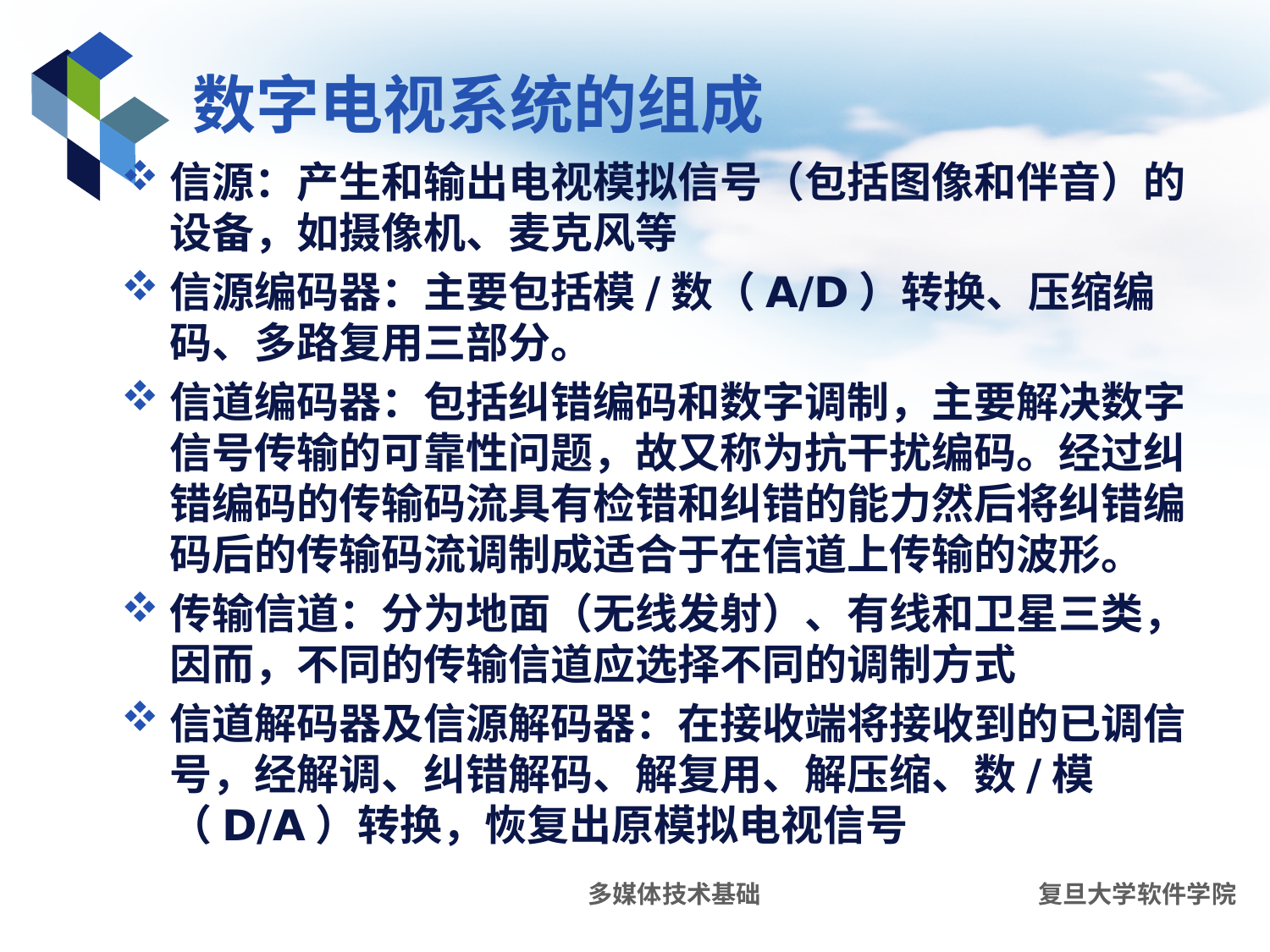

# 数字电视系统的组成
信源：产生和输出电视模拟信号（包括图像和伴音）的设备，如摄像机、麦克风等
信源编码器：主要包括模/数（A/D）转换、压缩编码、多路复用三部分。
信道编码器：包括纠错编码和数字调制，主要解决数字信号传输的可靠性问题，故又称为抗干扰编码。经过纠错编码的传输码流具有检错和纠错的能力然后将纠错编码后的传输码流调制成适合于在信道上传输的波形。
传输信道：分为地面（无线发射）、有线和卫星三类，因而，不同的传输信道应选择不同的调制方式
信道解码器及信源解码器：在接收端将接收到的已调信号，经解调、纠错解码、解复用、解压缩、数/模（D/A）转换，恢复出原模拟电视信号
多媒体技术基础